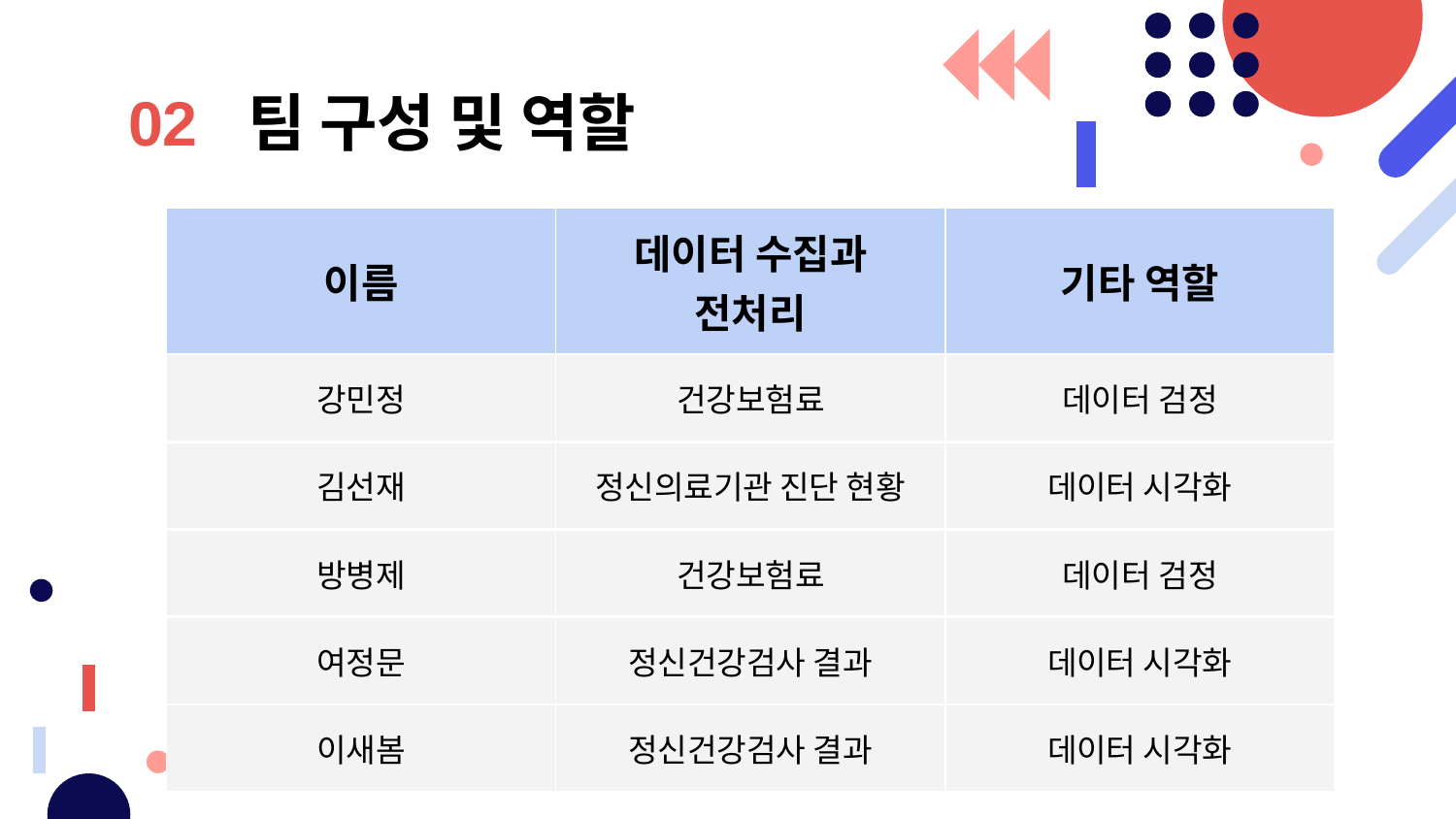

# 02  팀 구성 및 역할
| 이름 | 데이터 수집과 전처리 | 기타 역할 |
| --- | --- | --- |
| 강민정 | 건강보험료 | 데이터 검정 |
| 김선재 | 정신의료기관 진단 현황 | 데이터 시각화 |
| 방병제 | 건강보험료 | 데이터 검정 |
| 여정문 | 정신건강검사 결과 | 데이터 시각화 |
| 이새봄 | 정신건강검사 결과 | 데이터 시각화 |